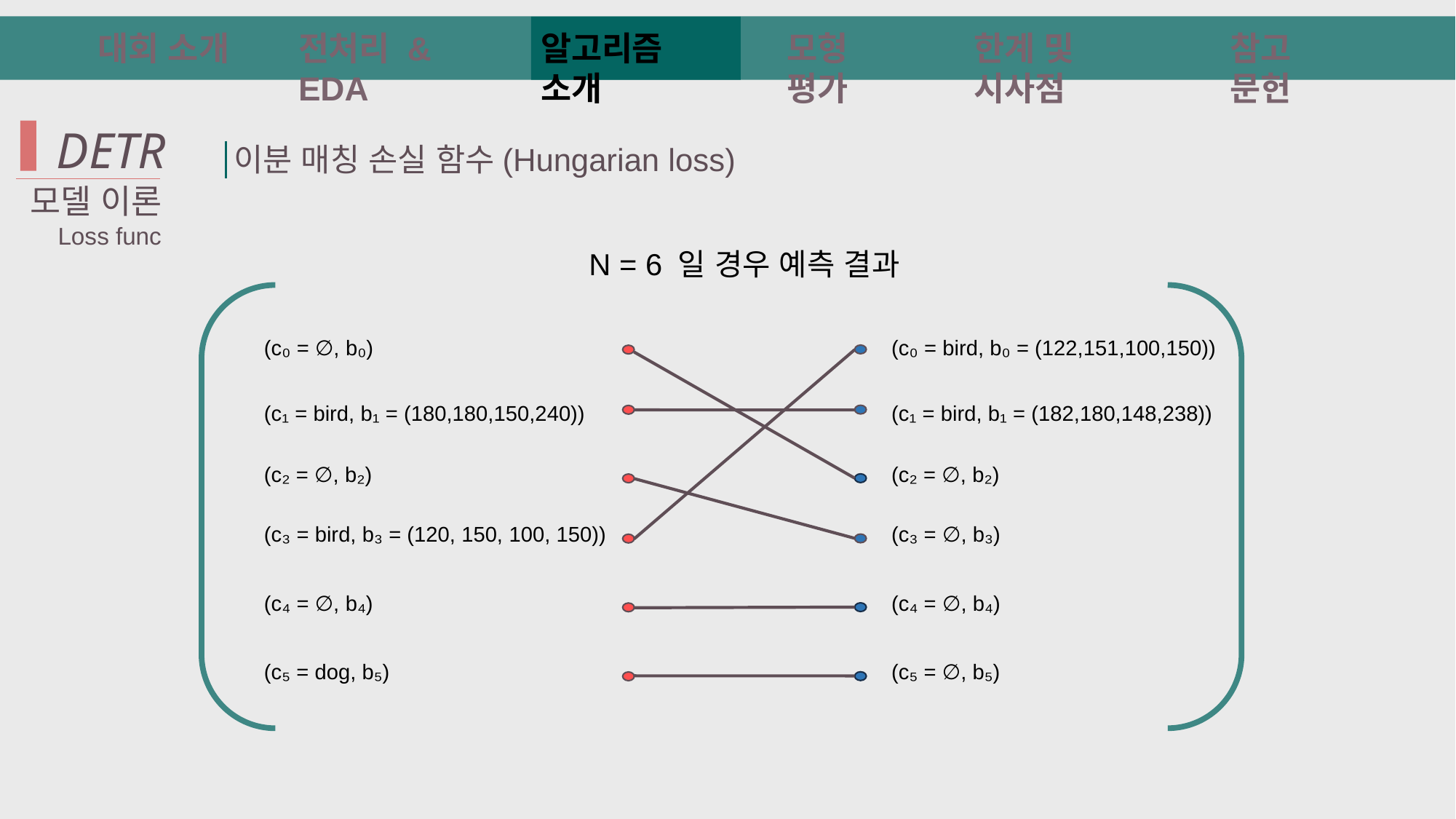

대회 소개
전처리 & EDA
알고리즘 소개
모형 평가
한계 및 시사점
참고 문헌

  DETR

이분 매칭 손실 함수(Hungarian loss)
모델 이론
Loss func
N = 6 일 경우 예측 결과

(c₀ = bird, b₀ = (122,151,100,150))
(c₀ = ∅, b₀)

(c₁ = bird, b₁ = (182,180,148,238))
(c₁ = bird, b₁ = (180,180,150,240))

(c₂ = ∅, b₂)
(c₂ = ∅, b₂)

(c₃ = ∅, b₃)
(c₃ = bird, b₃ = (120, 150, 100, 150))

(c₄ = ∅, b₄)
(c₄ = ∅, b₄)

(c₅ = ∅, b₅)
(c₅ = dog, b₅)